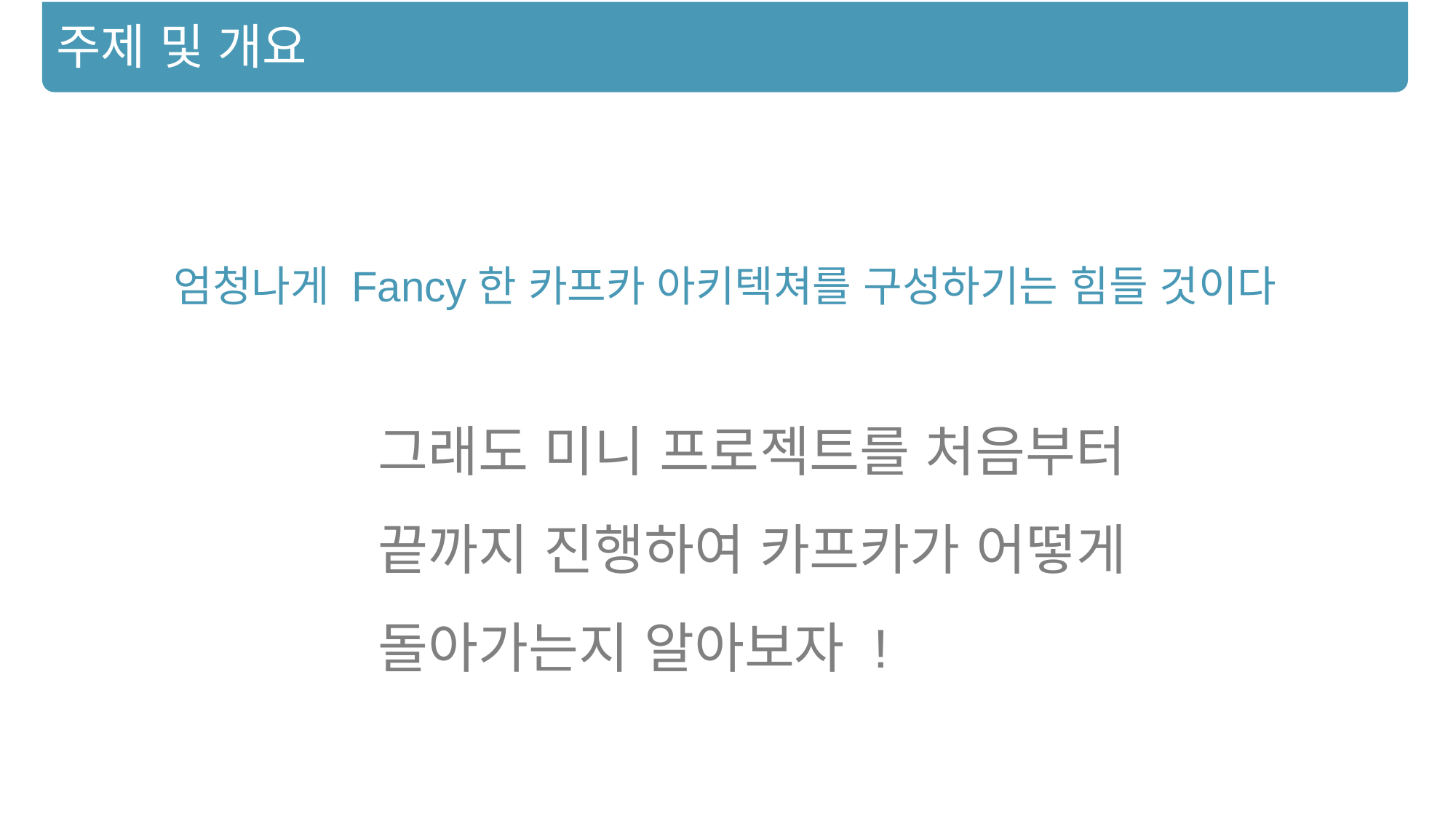

주제 및 개요
엄청나게 Fancy한 카프카 아키텍쳐를 구성하기는 힘들 것이다

그래도 미니 프로젝트를 처음부터 끝까지 진행하여 카프카가 어떻게 돌아가는지 알아보자 !